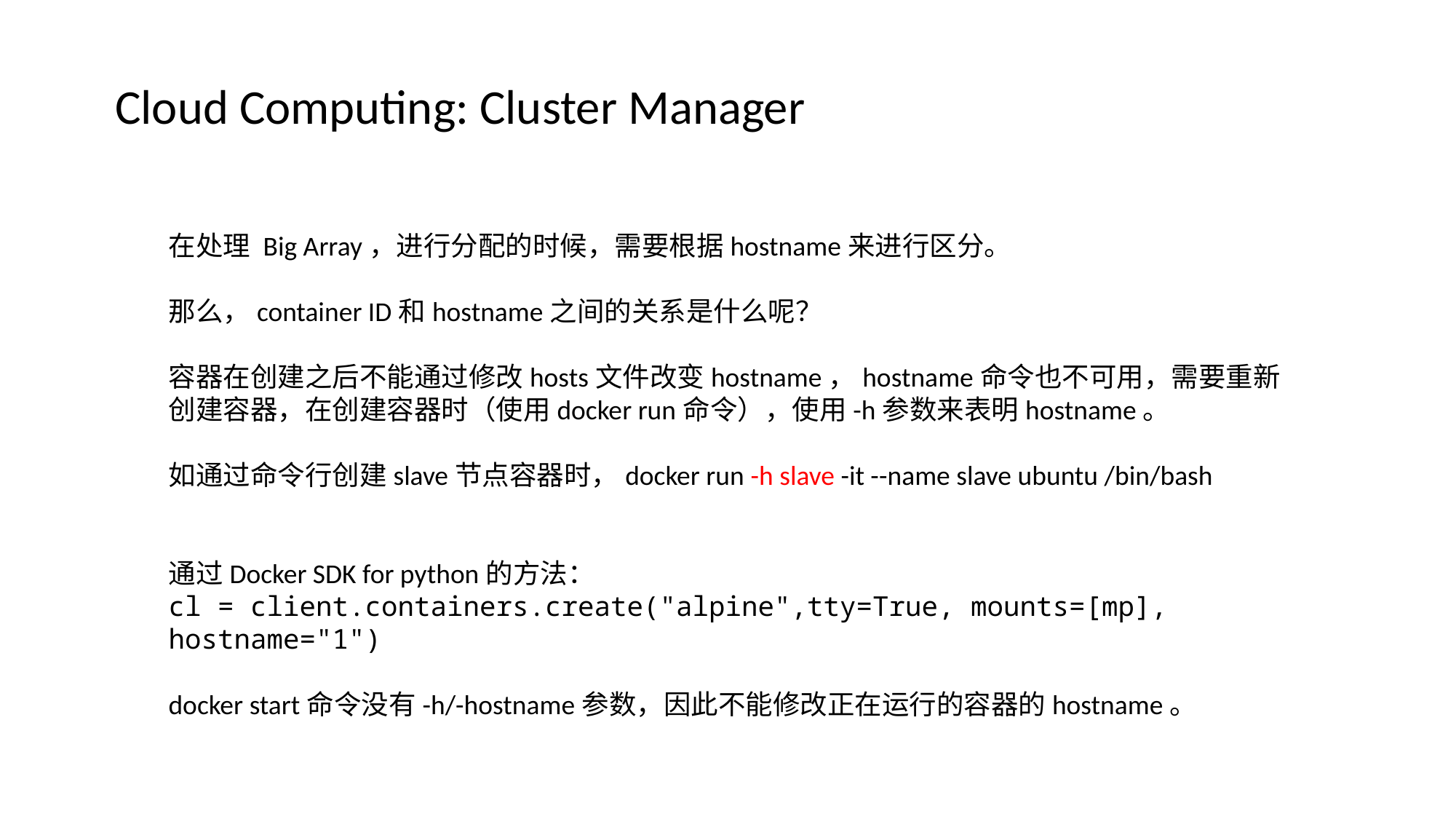

Cloud Computing: Cluster Manager
在处理 Big Array，进行分配的时候，需要根据hostname来进行区分。

那么，container ID和hostname之间的关系是什么呢？

容器在创建之后不能通过修改hosts文件改变hostname，hostname命令也不可用，需要重新创建容器，在创建容器时（使用docker run命令），使用-h参数来表明hostname。
如通过命令行创建slave节点容器时，docker run -h slave -it --name slave ubuntu /bin/bash

通过Docker SDK for python的方法：
cl = client.containers.create("alpine",tty=True, mounts=[mp], hostname="1")

docker start命令没有-h/-hostname参数，因此不能修改正在运行的容器的hostname。